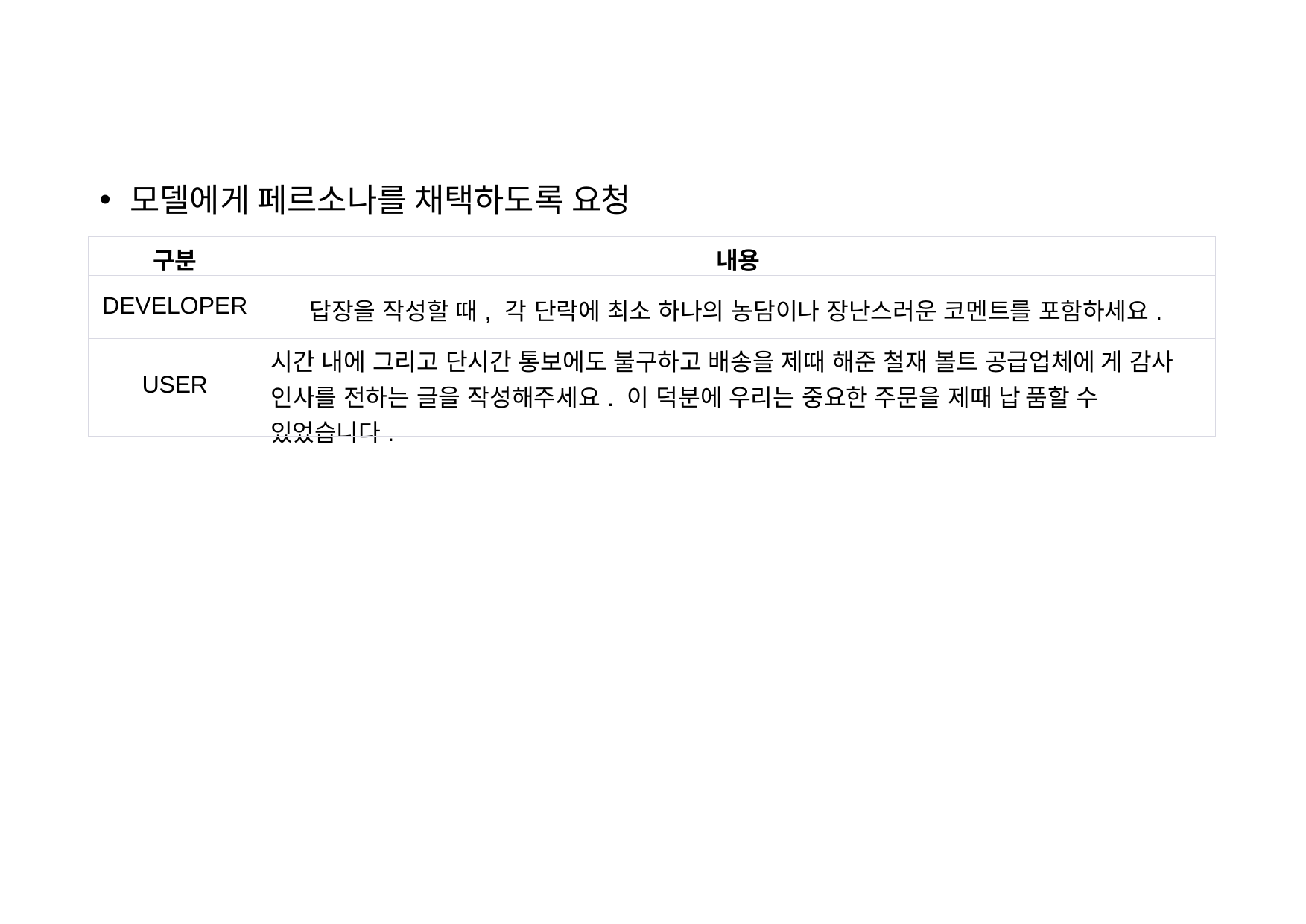

모델에게 페르소나를 채택하도록 요청
| 구분 | 내용 |
| --- | --- |
| DEVELOPER | 답장을 작성할 때, 각 단락에 최소 하나의 농담이나 장난스러운 코멘트를 포함하세요. |
| USER | 시간 내에 그리고 단시간 통보에도 불구하고 배송을 제때 해준 철재 볼트 공급업체에 게 감사 인사를 전하는 글을 작성해주세요. 이 덕분에 우리는 중요한 주문을 제때 납 품할 수 있었습니다. |